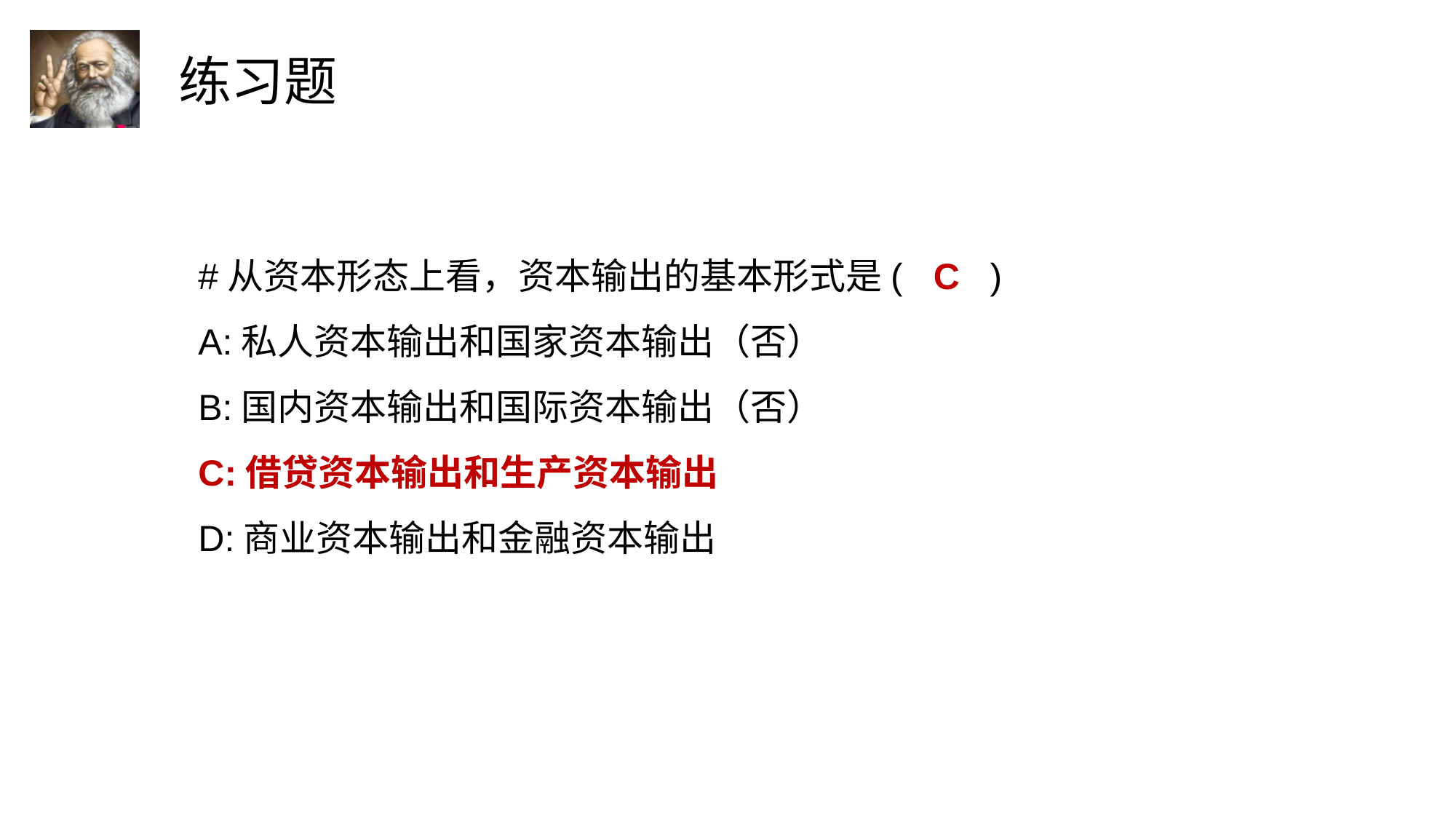

#从资本形态上看，资本输出的基本形式是(   C   )
A:私人资本输出和国家资本输出（否）
B:国内资本输出和国际资本输出（否）
C:借贷资本输出和生产资本输出
D:商业资本输出和金融资本输出